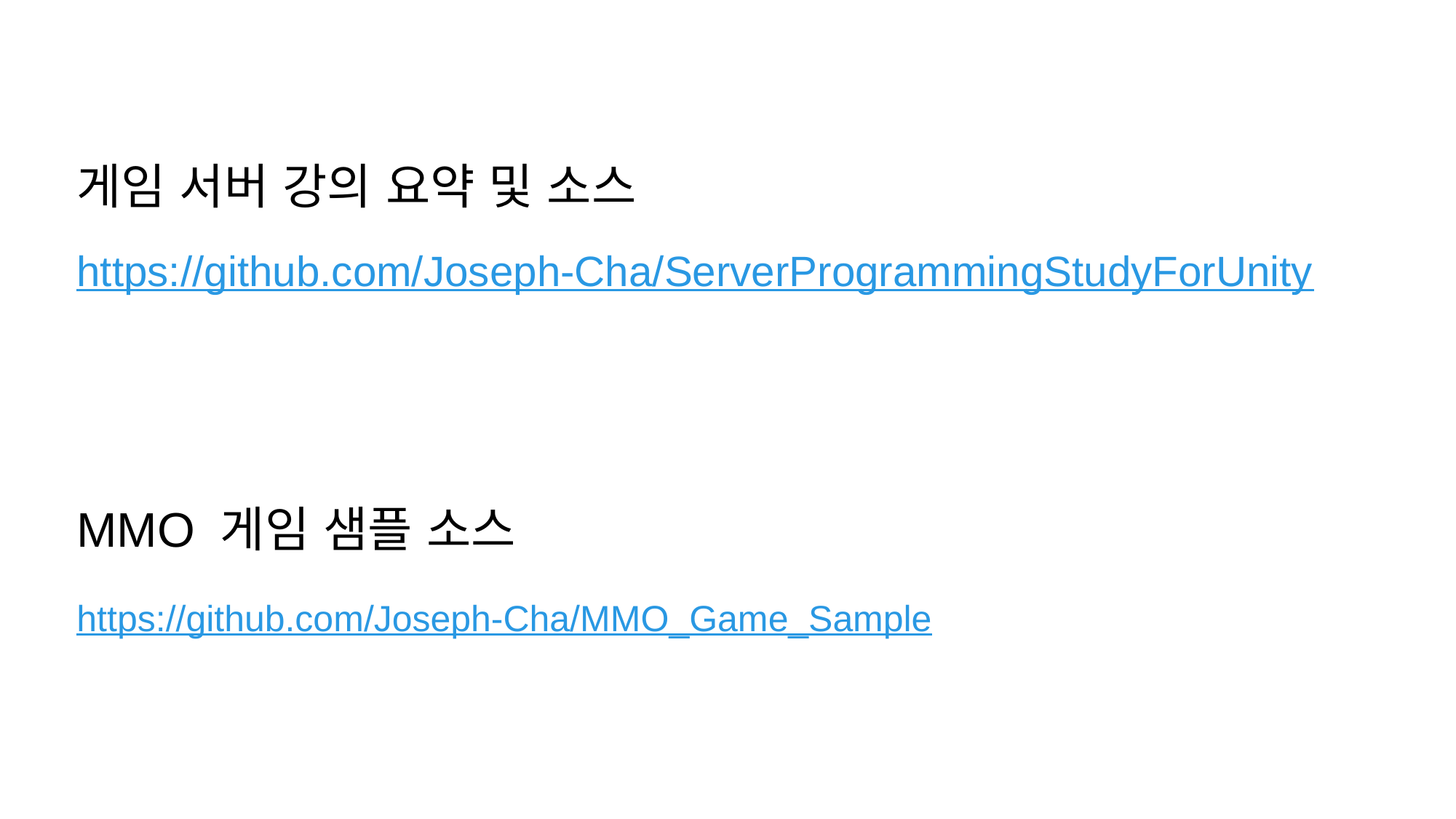

게임 서버 강의 요약 및 소스
https://github.com/Joseph-Cha/ServerProgrammingStudyForUnity
MMO 게임 샘플 소스
https://github.com/Joseph-Cha/MMO_Game_Sample